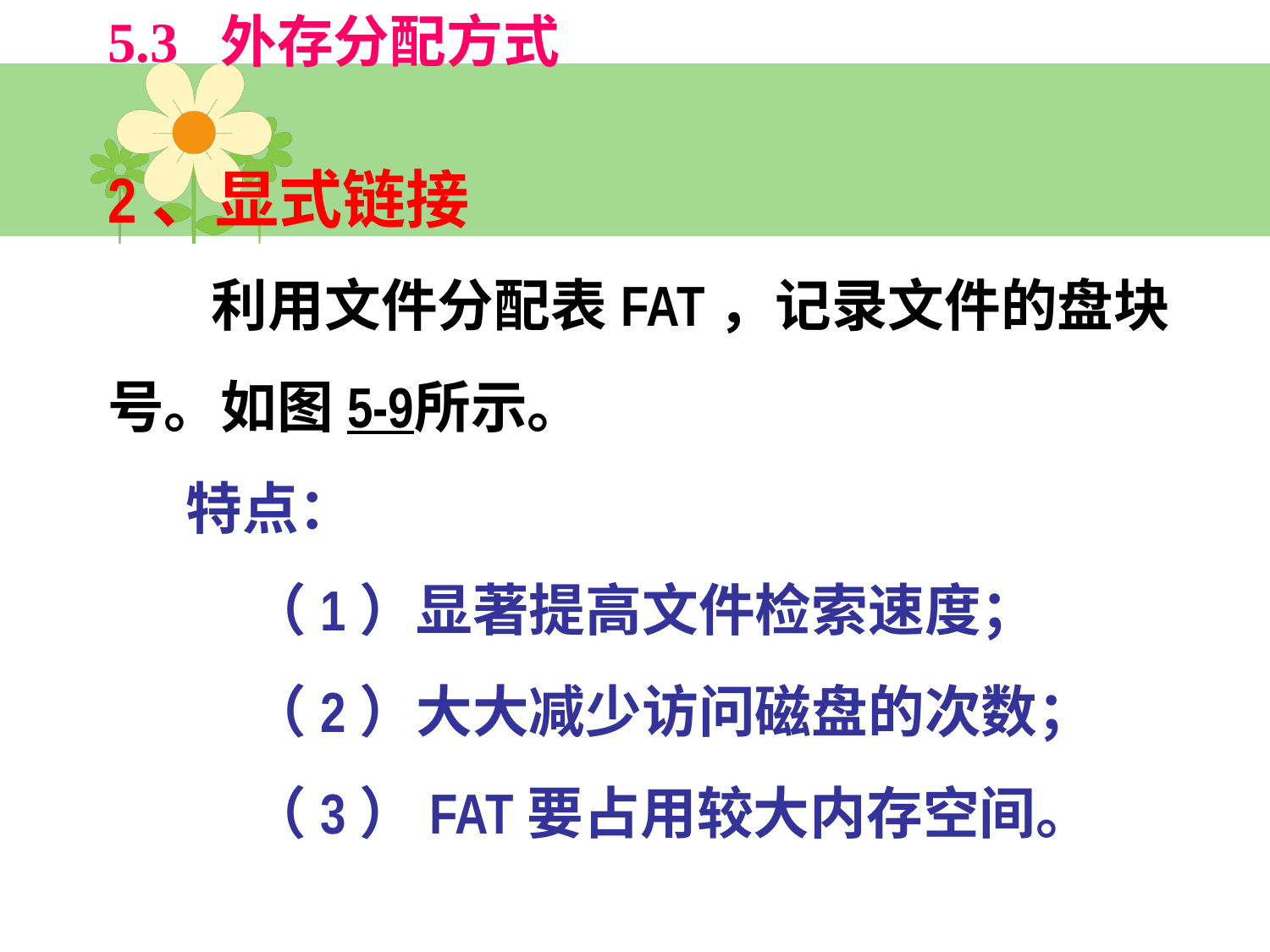

5.3  外存分配方式
2、显式链接
       利用文件分配表FAT，记录文件的盘块号。如图5-9所示。
     特点：
          （1）显著提高文件检索速度；
          （2）大大减少访问磁盘的次数；
          （3）FAT要占用较大内存空间。